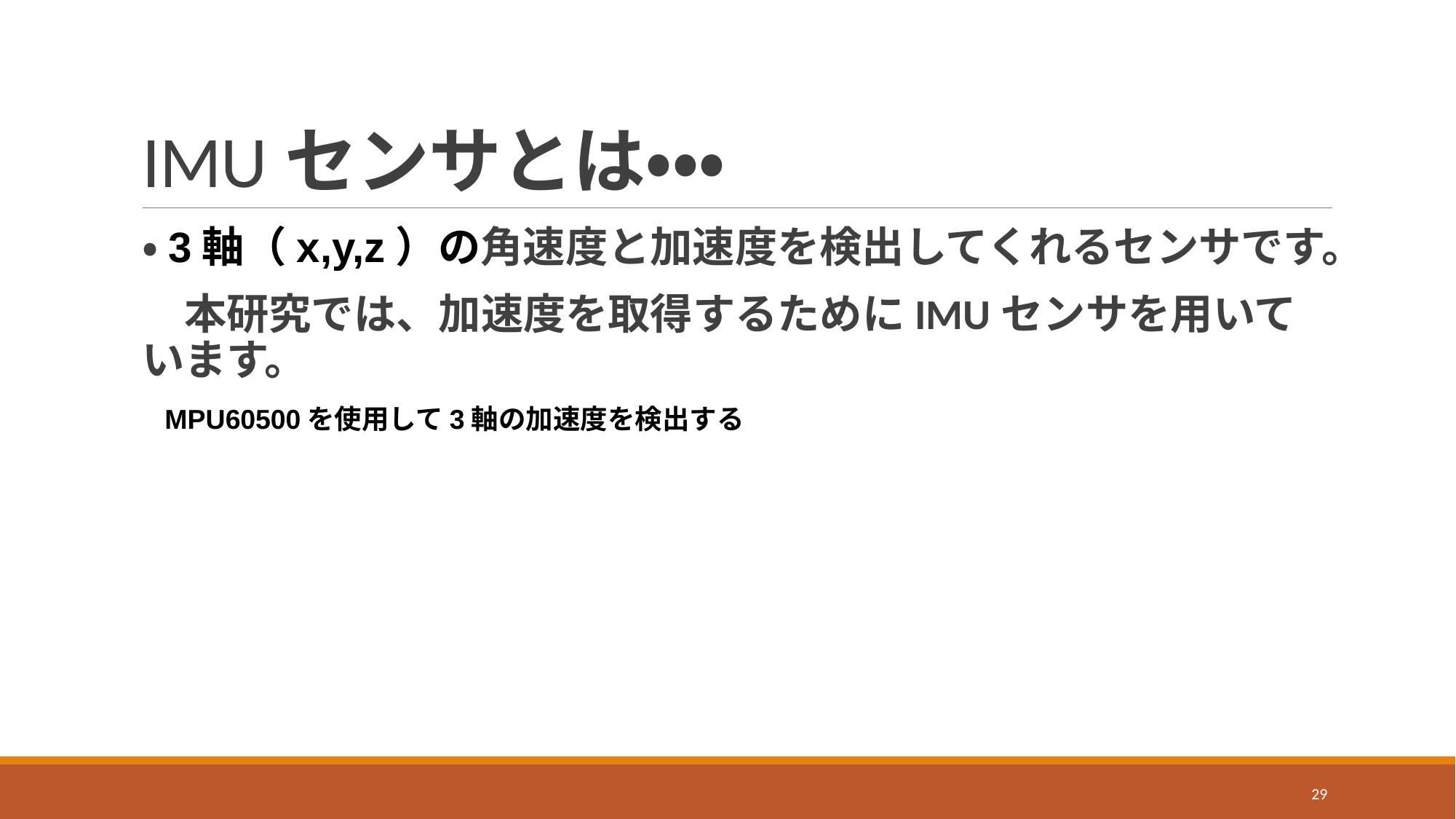

# IMUセンサとは・・・
・3軸（x,y,z）の角速度と加速度を検出してくれるセンサです。
　本研究では、加速度を取得するためにIMUセンサを用いています。
   MPU60500を使用して3軸の加速度を検出する
29